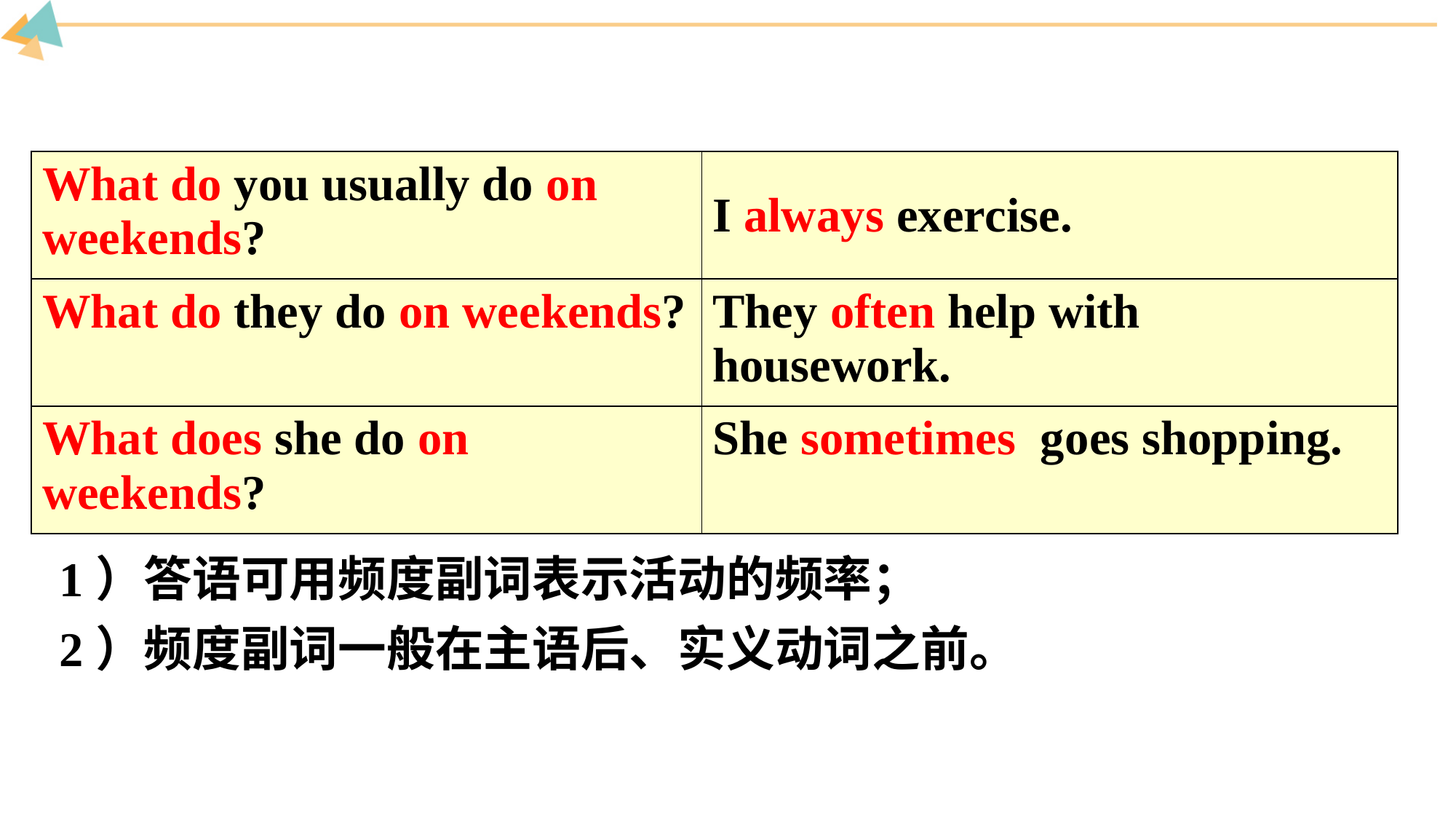

| What do you usually do on weekends? | I always exercise. |
| --- | --- |
| What do they do on weekends? | They often help with housework. |
| What does she do on weekends? | She sometimes goes shopping. |
What … do on weekends? 询问课余活动
1）答语可用频度副词表示活动的频率；
2）频度副词一般在主语后、实义动词之前。